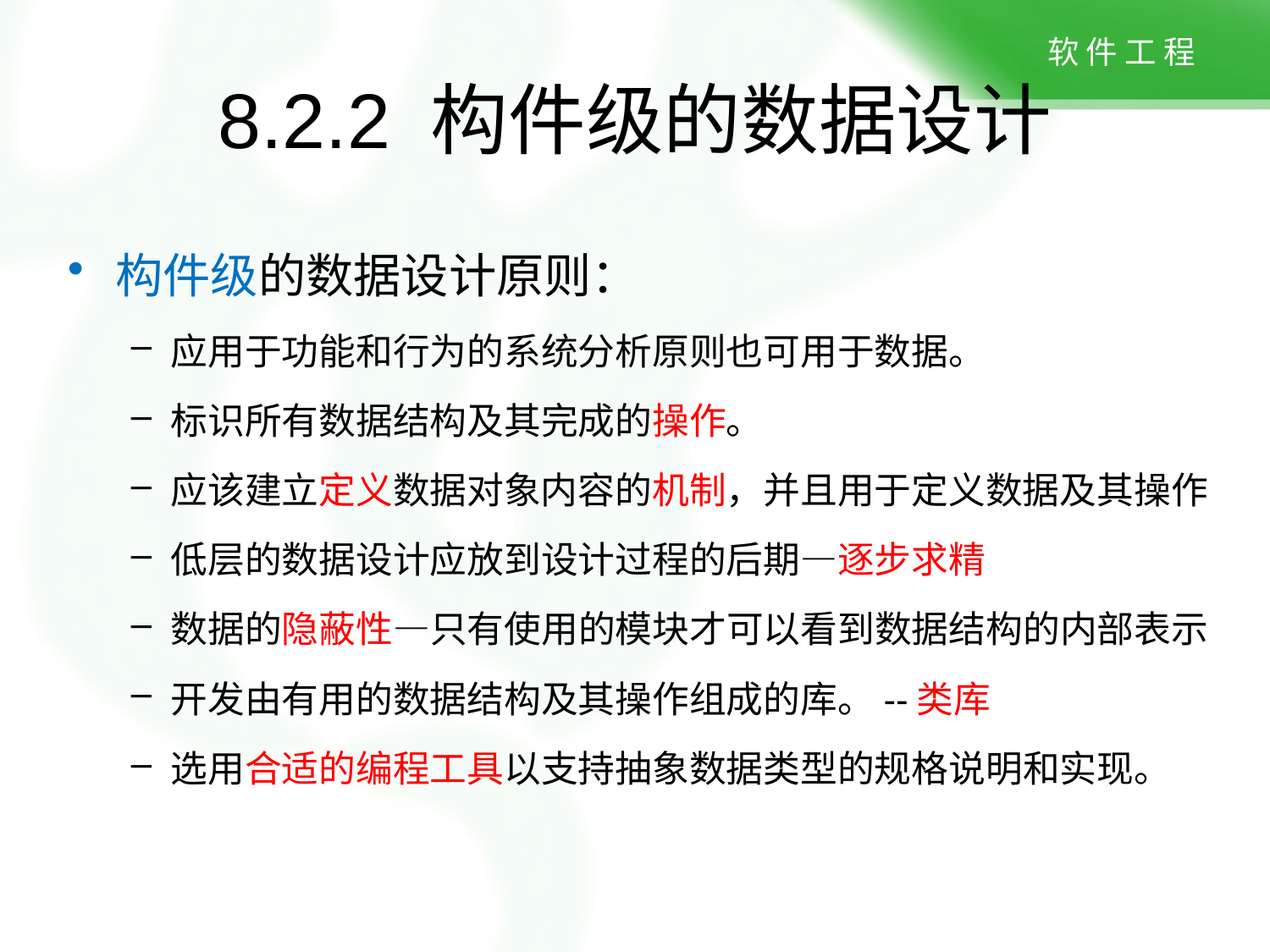

8.2.2 构件级的数据设计
构件级的数据设计原则：
应用于功能和行为的系统分析原则也可用于数据。
标识所有数据结构及其完成的操作。
应该建立定义数据对象内容的机制，并且用于定义数据及其操作
低层的数据设计应放到设计过程的后期—逐步求精
数据的隐蔽性—只有使用的模块才可以看到数据结构的内部表示
开发由有用的数据结构及其操作组成的库。--类库
选用合适的编程工具以支持抽象数据类型的规格说明和实现。